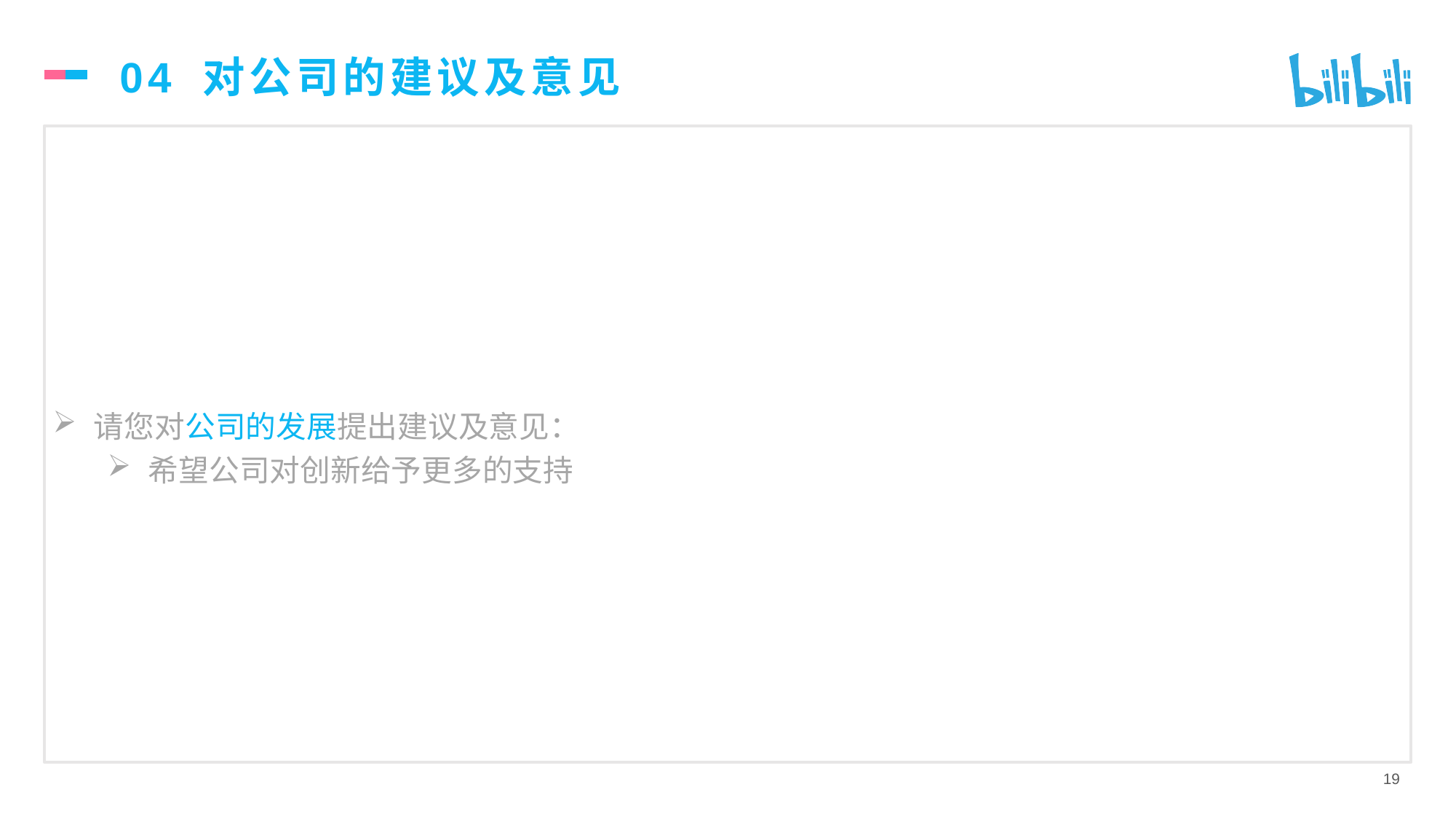

# 04 对公司的建议及意见
请您对公司的发展提出建议及意见：
希望公司对创新给予更多的支持